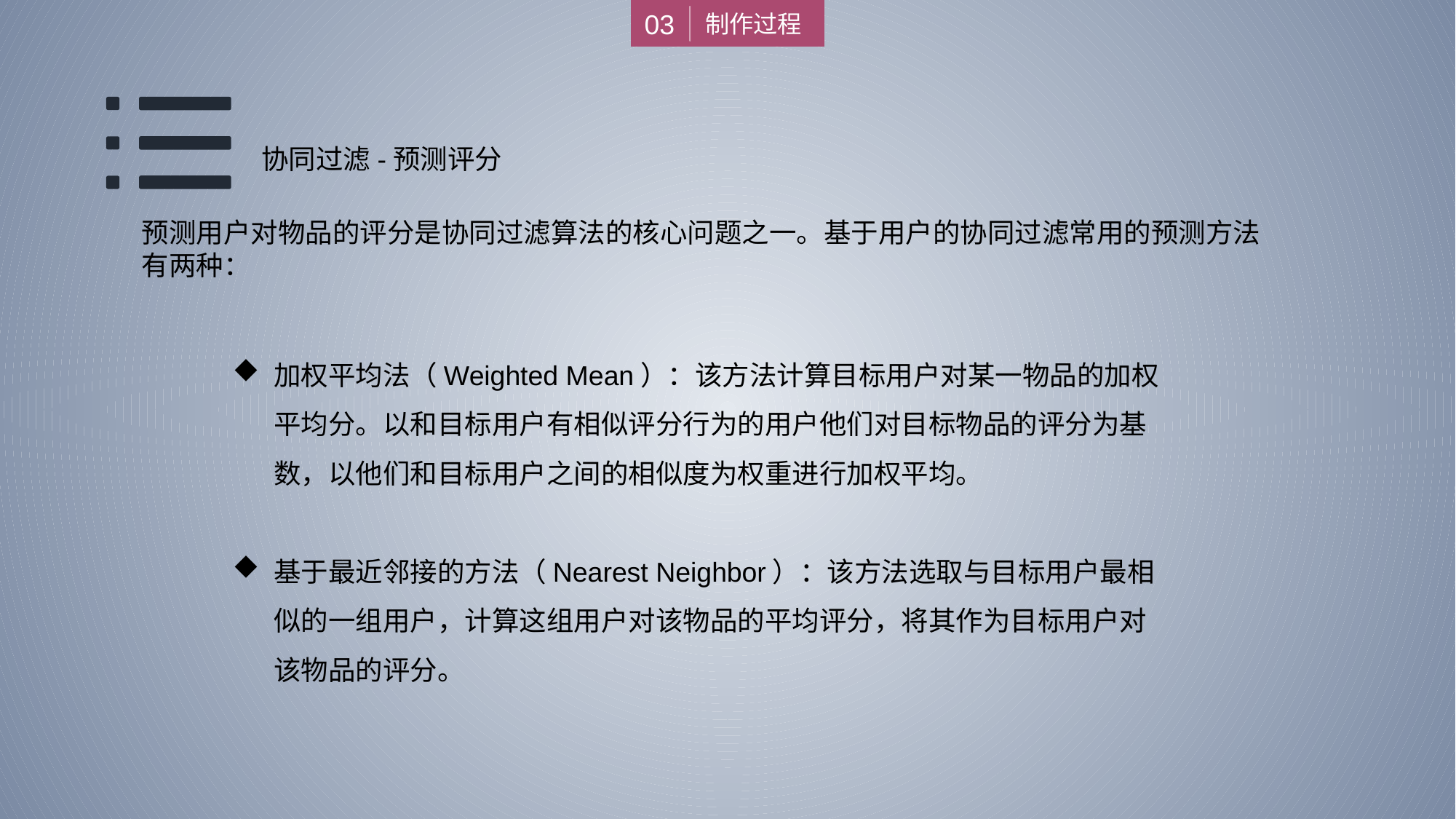

03
制作过程

协同过滤-预测评分
预测用户对物品的评分是协同过滤算法的核心问题之一。基于用户的协同过滤常用的预测方法有两种：
加权平均法（Weighted Mean）：该方法计算目标用户对某一物品的加权平均分。以和目标用户有相似评分行为的用户他们对目标物品的评分为基数，以他们和目标用户之间的相似度为权重进行加权平均。

基于最近邻接的方法（Nearest Neighbor）：该方法选取与目标用户最相似的一组用户，计算这组用户对该物品的平均评分，将其作为目标用户对该物品的评分。